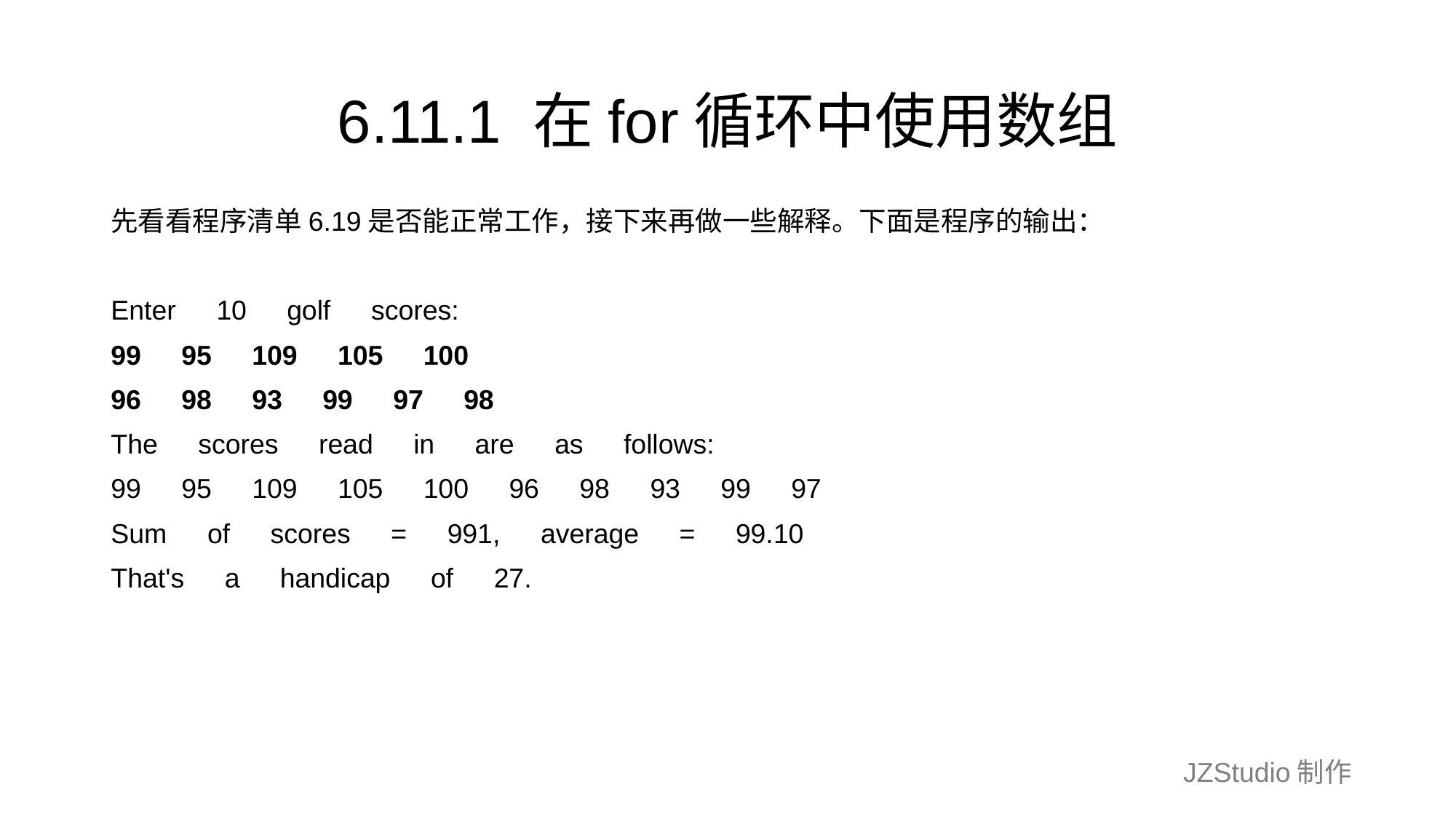

# 6.11.1 在for循环中使用数组
先看看程序清单6.19是否能正常工作，接下来再做一些解释。下面是程序的输出：

Enter　10　golf　scores:
99　95　109　105　100
96　98　93　99　97　98
The　scores　read　in　are　as　follows:
99　95　109　105　100　96　98　93　99　97
Sum　of　scores　=　991,　average　=　99.10
That's　a　handicap　of　27.